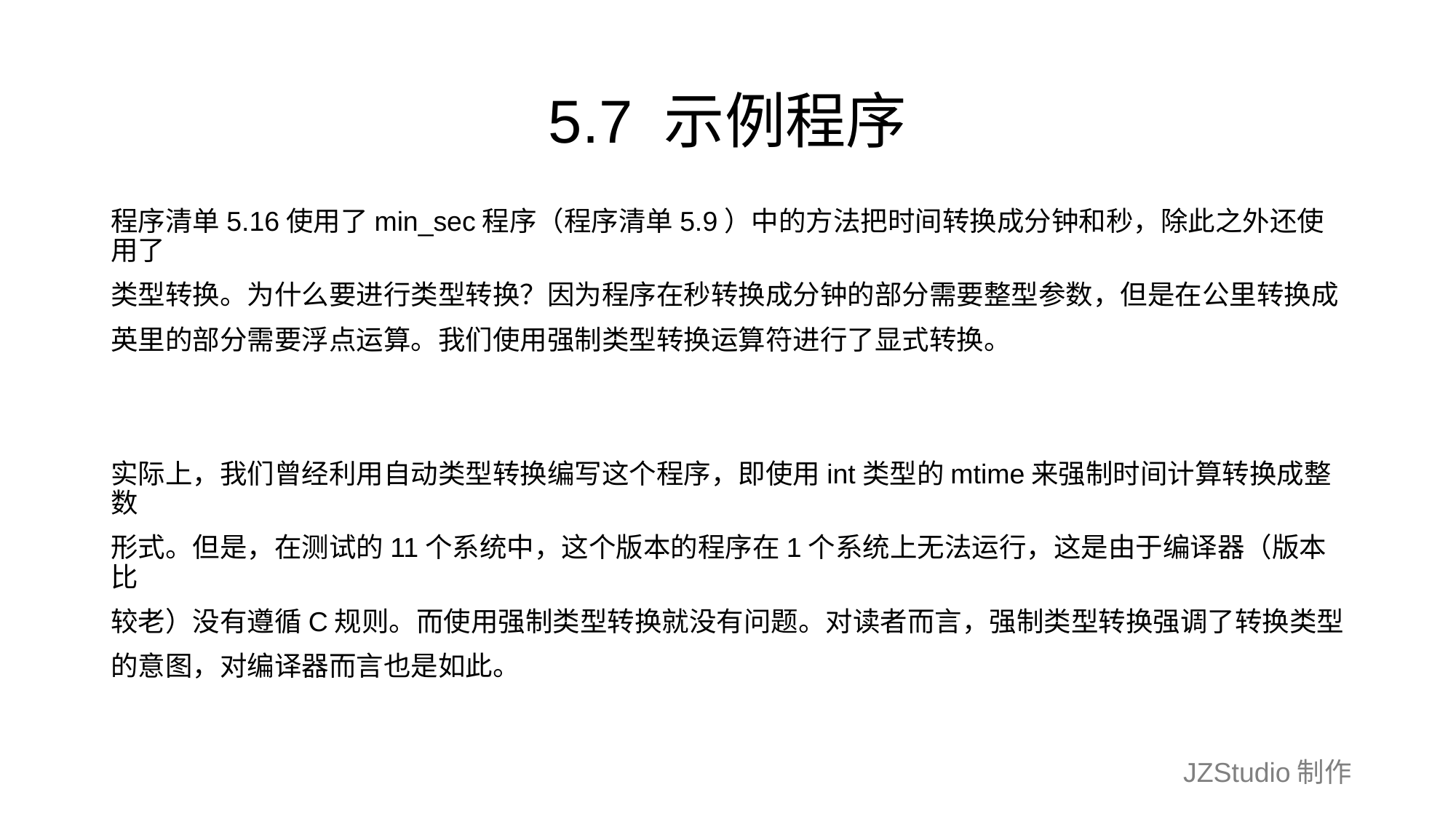

# 5.7 示例程序
程序清单5.16使用了min_sec程序（程序清单5.9）中的方法把时间转换成分钟和秒，除此之外还使用了
类型转换。为什么要进行类型转换？因为程序在秒转换成分钟的部分需要整型参数，但是在公里转换成
英里的部分需要浮点运算。我们使用强制类型转换运算符进行了显式转换。

实际上，我们曾经利用自动类型转换编写这个程序，即使用int类型的mtime来强制时间计算转换成整数
形式。但是，在测试的11个系统中，这个版本的程序在1个系统上无法运行，这是由于编译器（版本比
较老）没有遵循C规则。而使用强制类型转换就没有问题。对读者而言，强制类型转换强调了转换类型
的意图，对编译器而言也是如此。